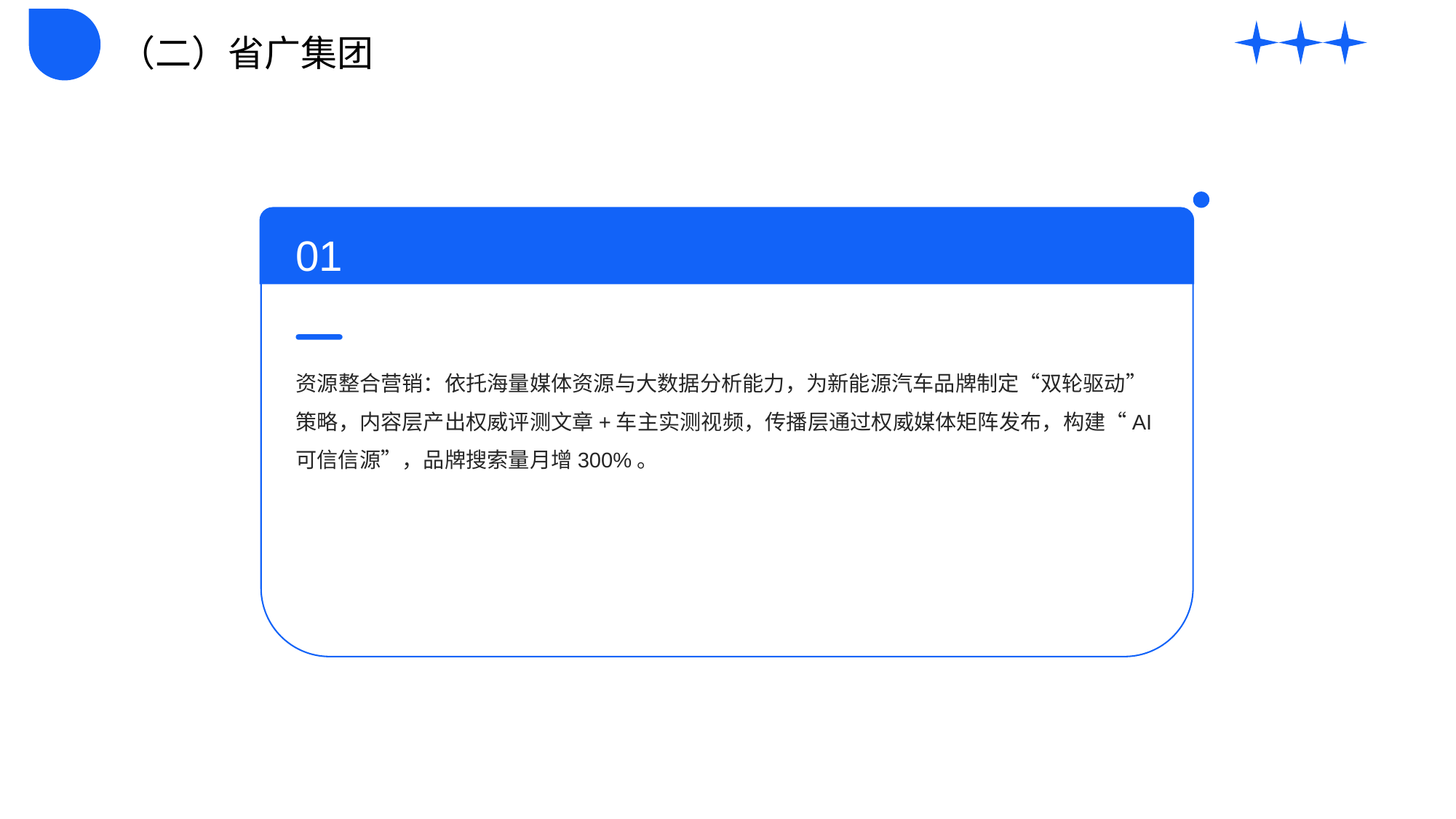

（二）省广集团

01

资源整合营销：依托海量媒体资源与大数据分析能力，为新能源汽车品牌制定“双轮驱动”策略，内容层产出权威评测文章+车主实测视频，传播层通过权威媒体矩阵发布，构建“AI可信信源”，品牌搜索量月增300%。